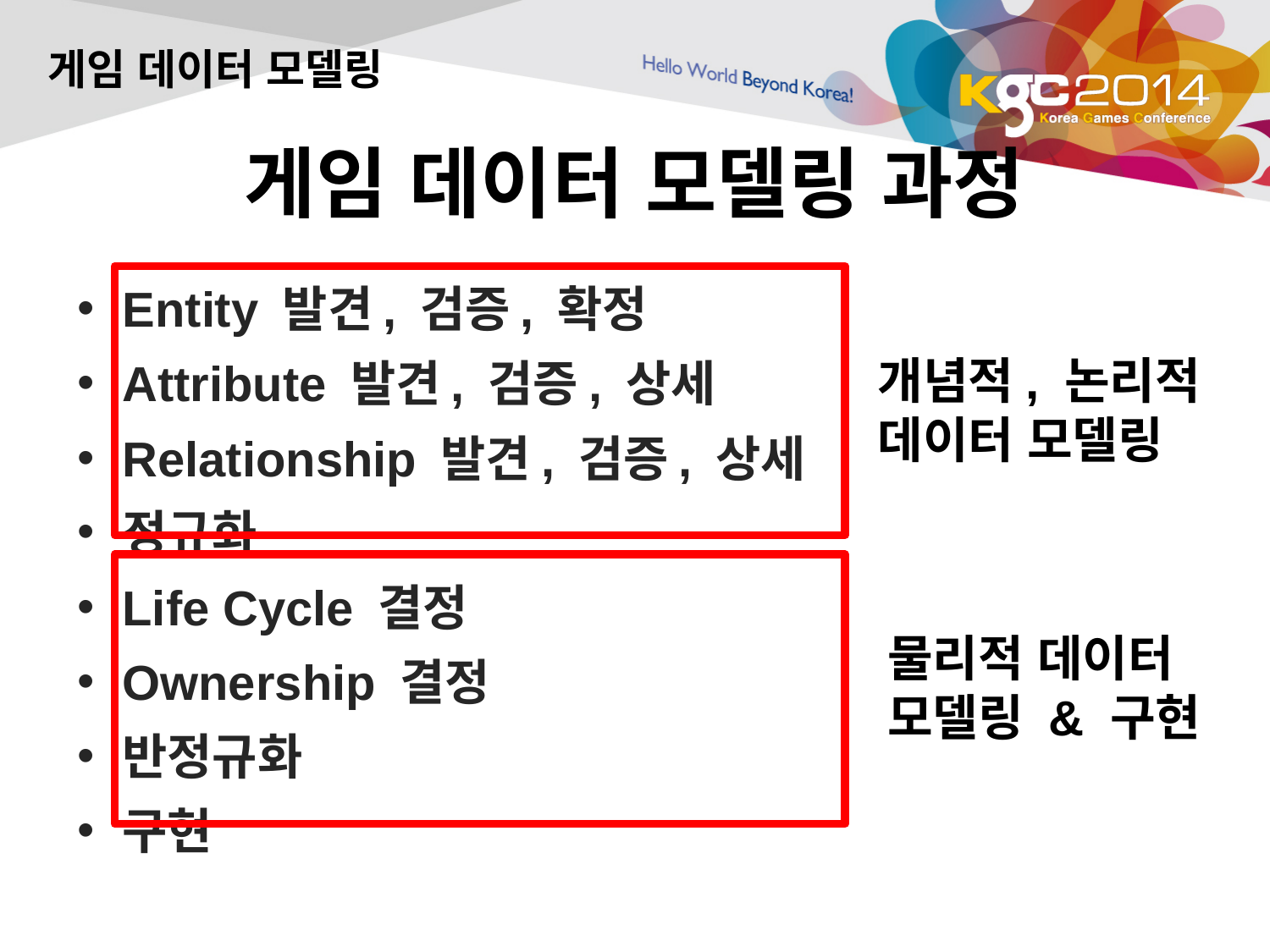

게임 데이터 모델링
# 게임 데이터 모델링 과정
Entity 발견, 검증, 확정
Attribute 발견, 검증, 상세
Relationship 발견, 검증, 상세
정규화
Life Cycle 결정
Ownership 결정
반정규화
구현

개념적, 논리적 데이터 모델링

물리적 데이터 모델링 & 구현